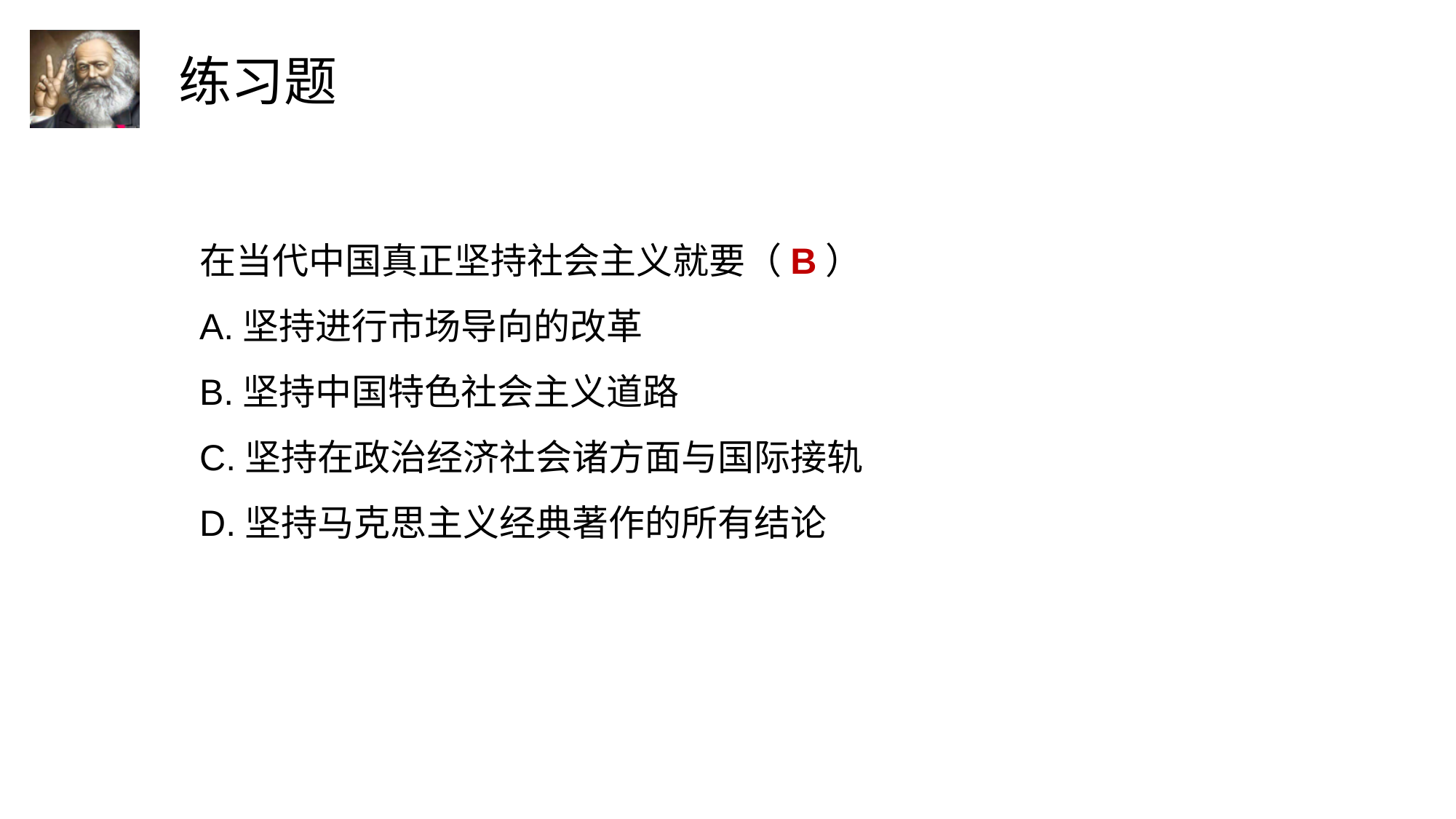

在当代中国真正坚持社会主义就要（B）
A.坚持进行市场导向的改革
B.坚持中国特色社会主义道路
C.坚持在政治经济社会诸方面与国际接轨
D.坚持马克思主义经典著作的所有结论